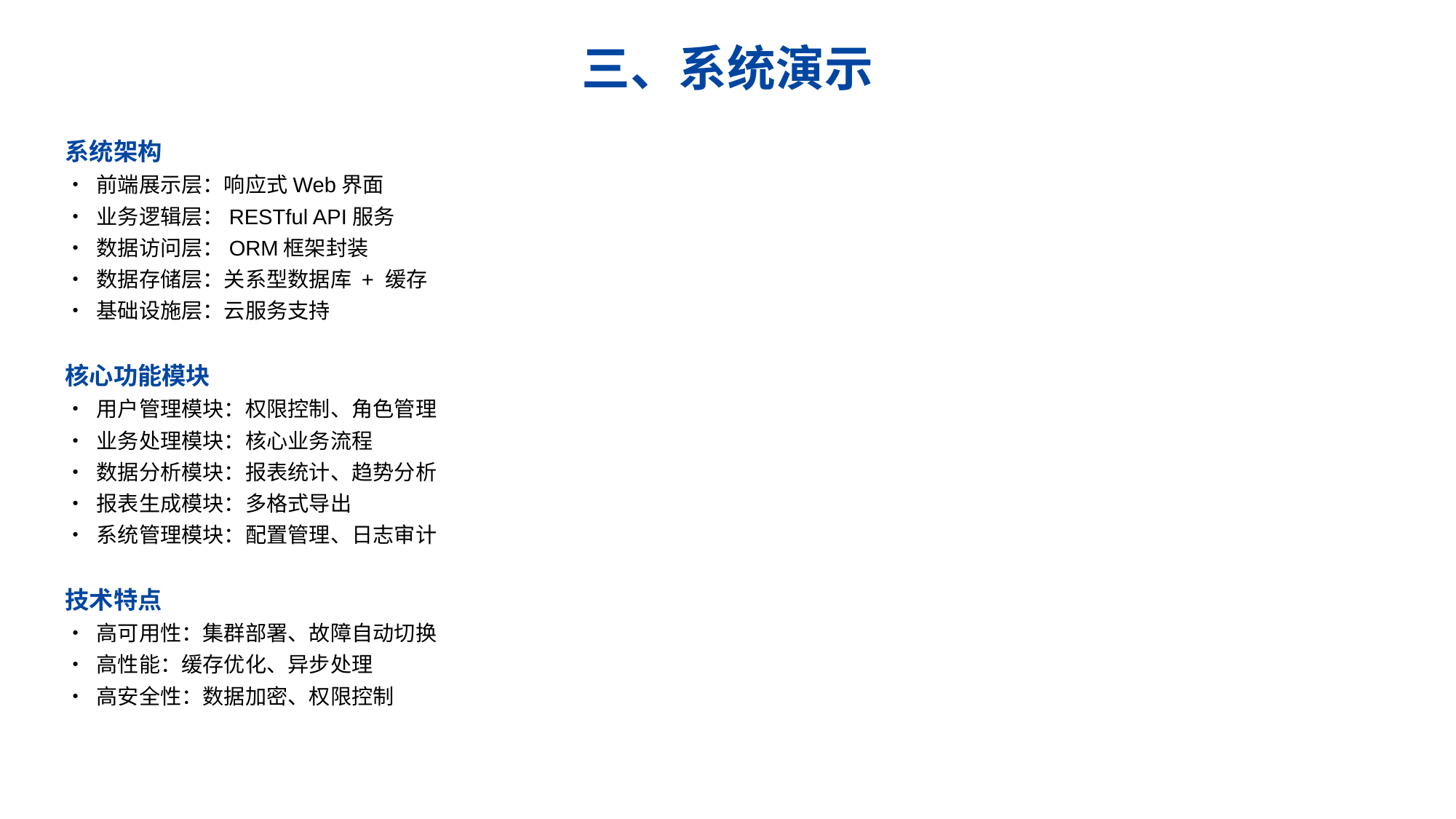

三、系统演示
系统架构
• 前端展示层：响应式Web界面
• 业务逻辑层：RESTful API服务
• 数据访问层：ORM框架封装
• 数据存储层：关系型数据库 + 缓存
• 基础设施层：云服务支持

核心功能模块
• 用户管理模块：权限控制、角色管理
• 业务处理模块：核心业务流程
• 数据分析模块：报表统计、趋势分析
• 报表生成模块：多格式导出
• 系统管理模块：配置管理、日志审计

技术特点
• 高可用性：集群部署、故障自动切换
• 高性能：缓存优化、异步处理
• 高安全性：数据加密、权限控制